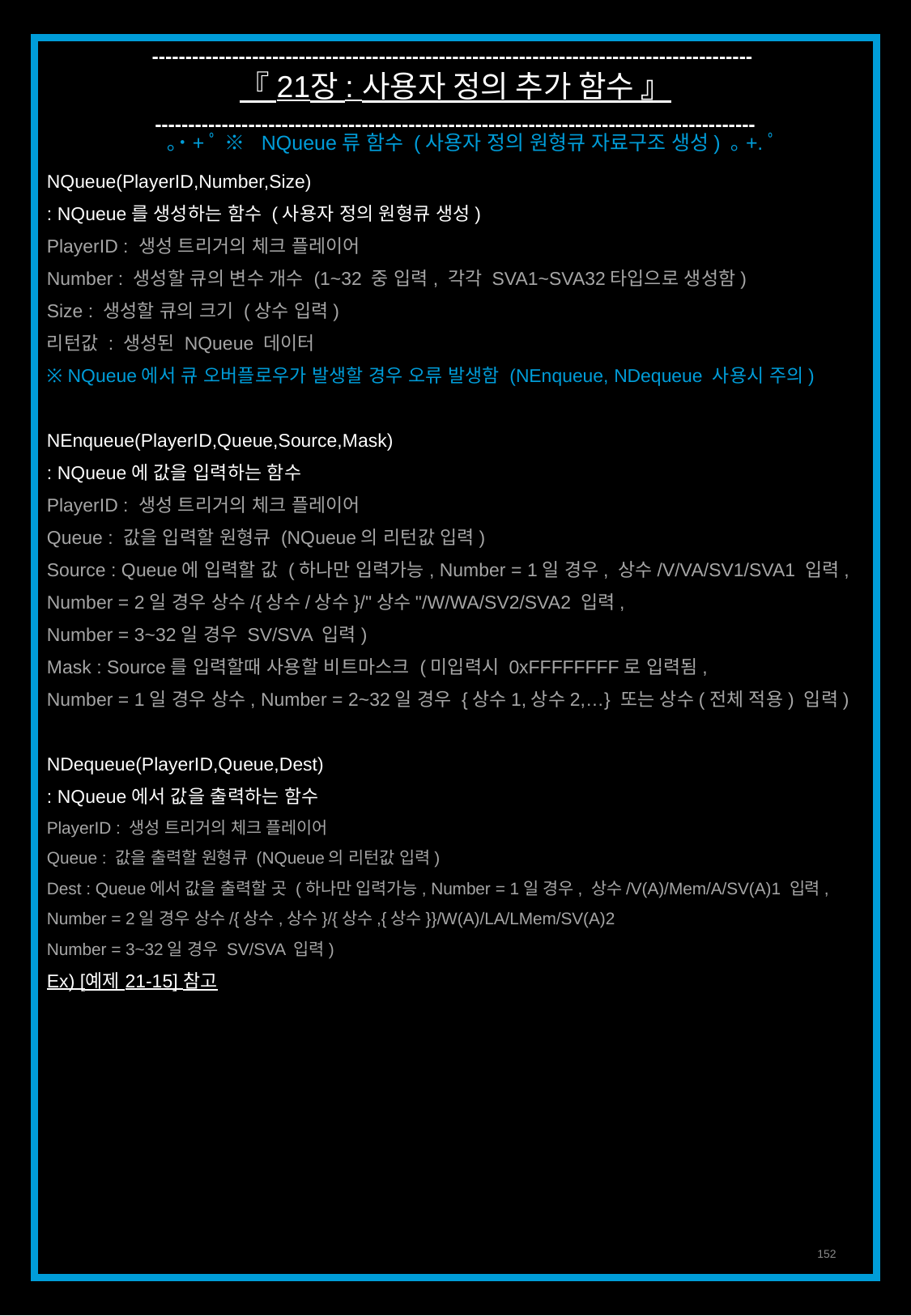

------------------------------------------------------------------------------------------
『 21장 : 사용자 정의 추가 함수 』
------------------------------------------------------------------------------------------

｡˙+ﾟ ※  NQueue류 함수 (사용자 정의 원형큐 자료구조 생성) ｡+.ﾟ
NQueue(PlayerID,Number,Size)
: NQueue를 생성하는 함수 (사용자 정의 원형큐 생성)
PlayerID : 생성 트리거의 체크 플레이어
Number : 생성할 큐의 변수 개수 (1~32 중 입력, 각각 SVA1~SVA32타입으로 생성함)
Size : 생성할 큐의 크기 (상수 입력)
리턴값 : 생성된 NQueue 데이터
※ NQueue에서 큐 오버플로우가 발생할 경우 오류 발생함 (NEnqueue, NDequeue 사용시 주의)

NEnqueue(PlayerID,Queue,Source,Mask)
: NQueue에 값을 입력하는 함수
PlayerID : 생성 트리거의 체크 플레이어
Queue : 값을 입력할 원형큐 (NQueue의 리턴값 입력)
Source : Queue에 입력할 값 (하나만 입력가능, Number = 1일 경우, 상수/V/VA/SV1/SVA1 입력,
Number = 2일 경우 상수/{상수/상수}/"상수"/W/WA/SV2/SVA2 입력,
Number = 3~32일 경우 SV/SVA 입력)
Mask : Source를 입력할때 사용할 비트마스크 (미입력시 0xFFFFFFFF로 입력됨,
Number = 1일 경우 상수, Number = 2~32일 경우 {상수1,상수2,…} 또는 상수(전체 적용) 입력)

NDequeue(PlayerID,Queue,Dest)
: NQueue에서 값을 출력하는 함수
PlayerID : 생성 트리거의 체크 플레이어
Queue : 값을 출력할 원형큐 (NQueue의 리턴값 입력)
Dest : Queue에서 값을 출력할 곳 (하나만 입력가능, Number = 1일 경우, 상수/V(A)/Mem/A/SV(A)1 입력,
Number = 2일 경우 상수/{상수,상수}/{상수,{상수}}/W(A)/LA/LMem/SV(A)2
Number = 3~32일 경우 SV/SVA 입력)
Ex) [예제 21-15] 참고
152